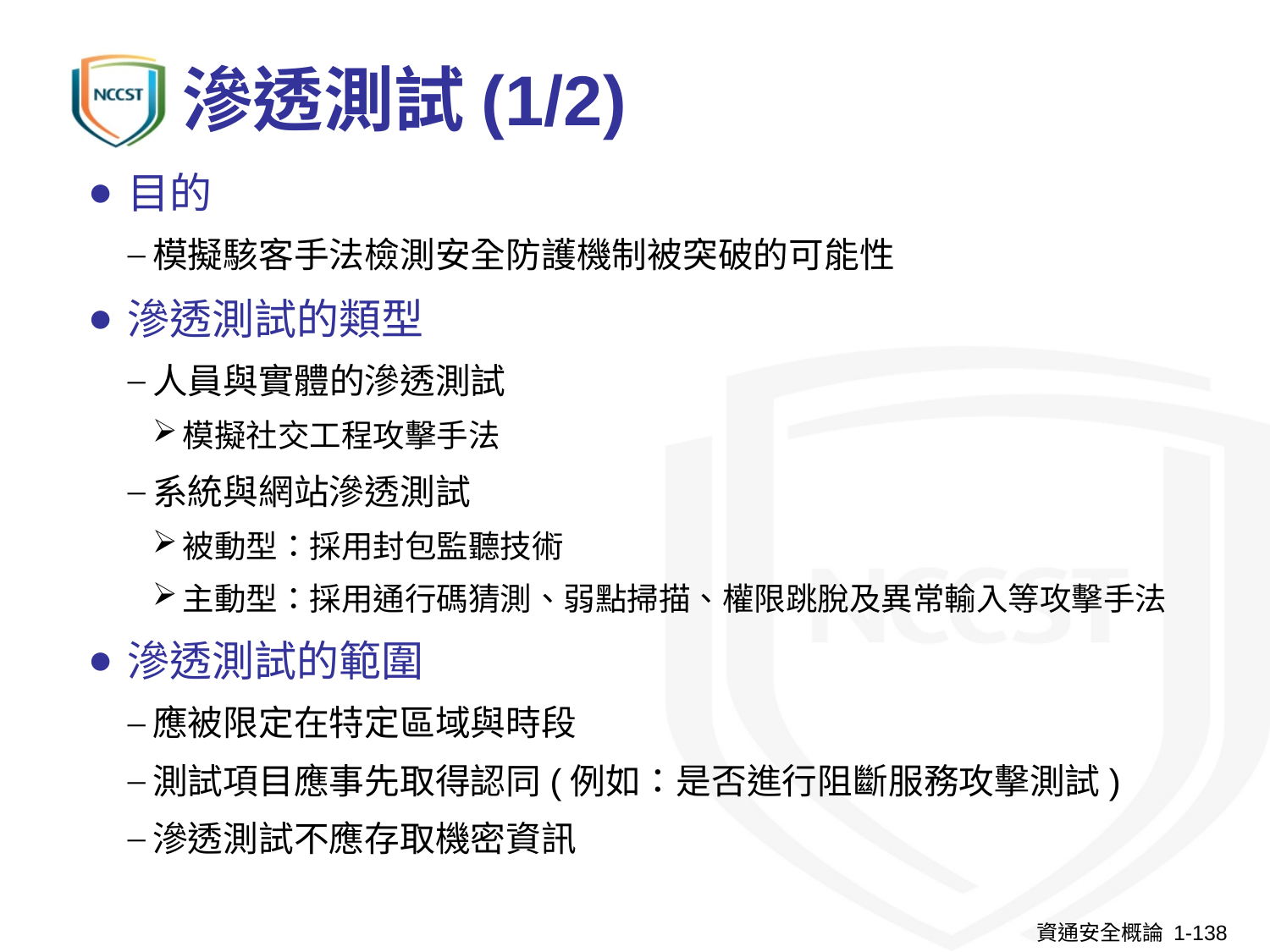

# 滲透測試(1/2)
目的
模擬駭客手法檢測安全防護機制被突破的可能性
滲透測試的類型
人員與實體的滲透測試
模擬社交工程攻擊手法
系統與網站滲透測試
被動型：採用封包監聽技術
主動型：採用通行碼猜測、弱點掃描、權限跳脫及異常輸入等攻擊手法
滲透測試的範圍
應被限定在特定區域與時段
測試項目應事先取得認同(例如：是否進行阻斷服務攻擊測試)
滲透測試不應存取機密資訊